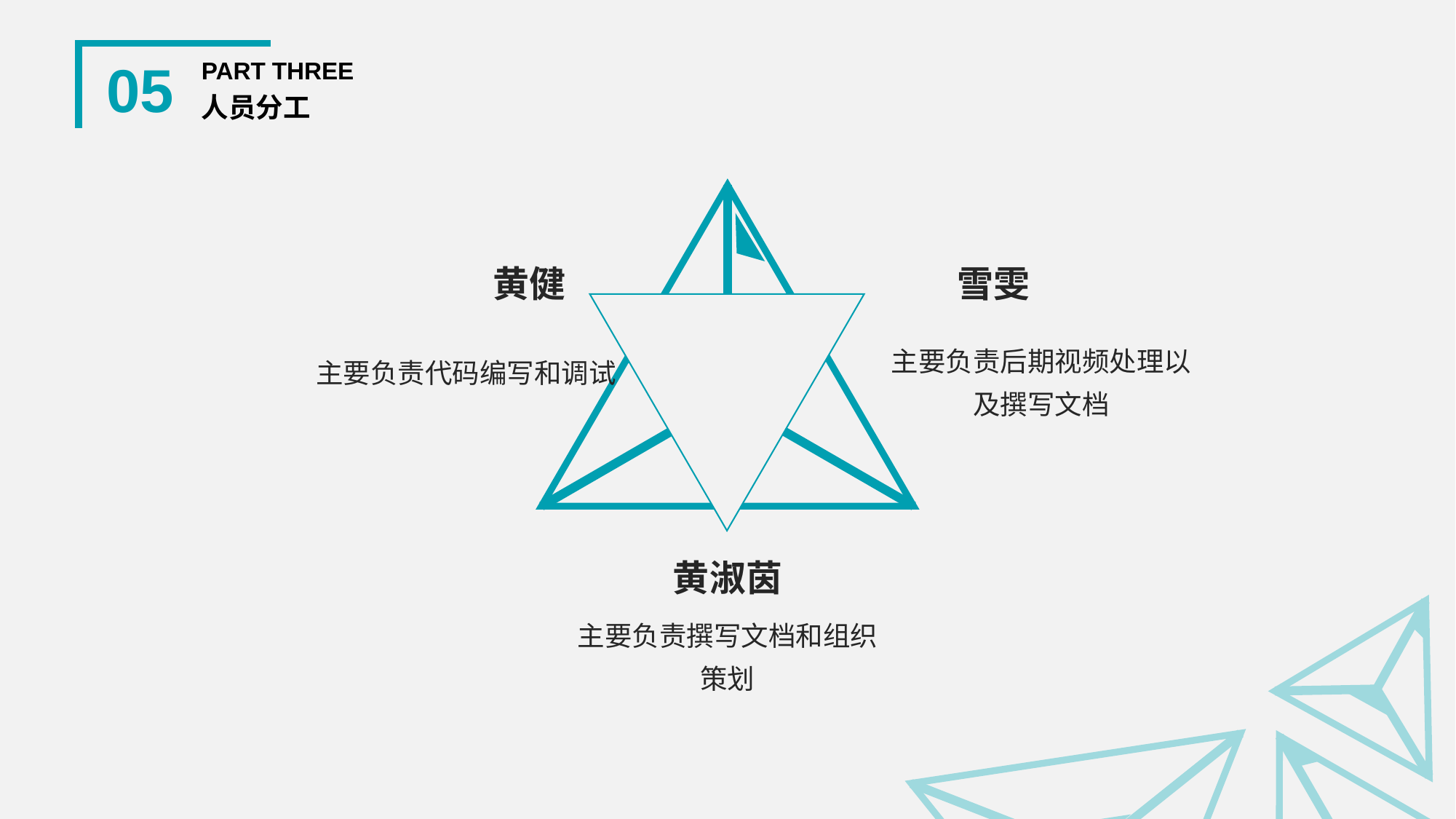

05
PART THREE
人员分工

雪雯
黄健
主要负责后期视频处理以及撰写文档
主要负责代码编写和调试
黄淑茵
主要负责撰写文档和组织策划